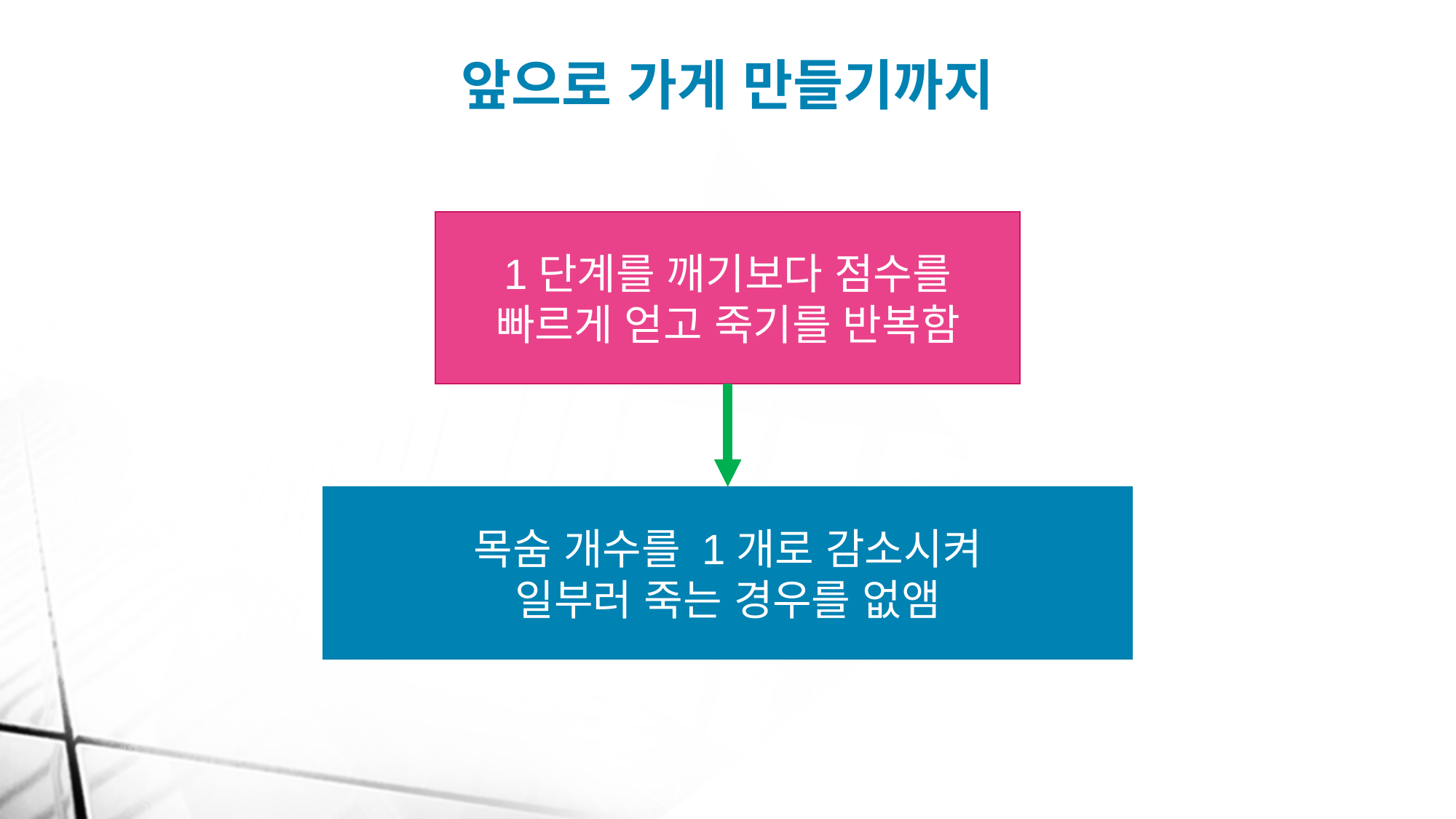

# 앞으로 가게 만들기까지
1단계를 깨기보다 점수를
빠르게 얻고 죽기를 반복함
목숨 개수를 1개로 감소시켜
일부러 죽는 경우를 없앰